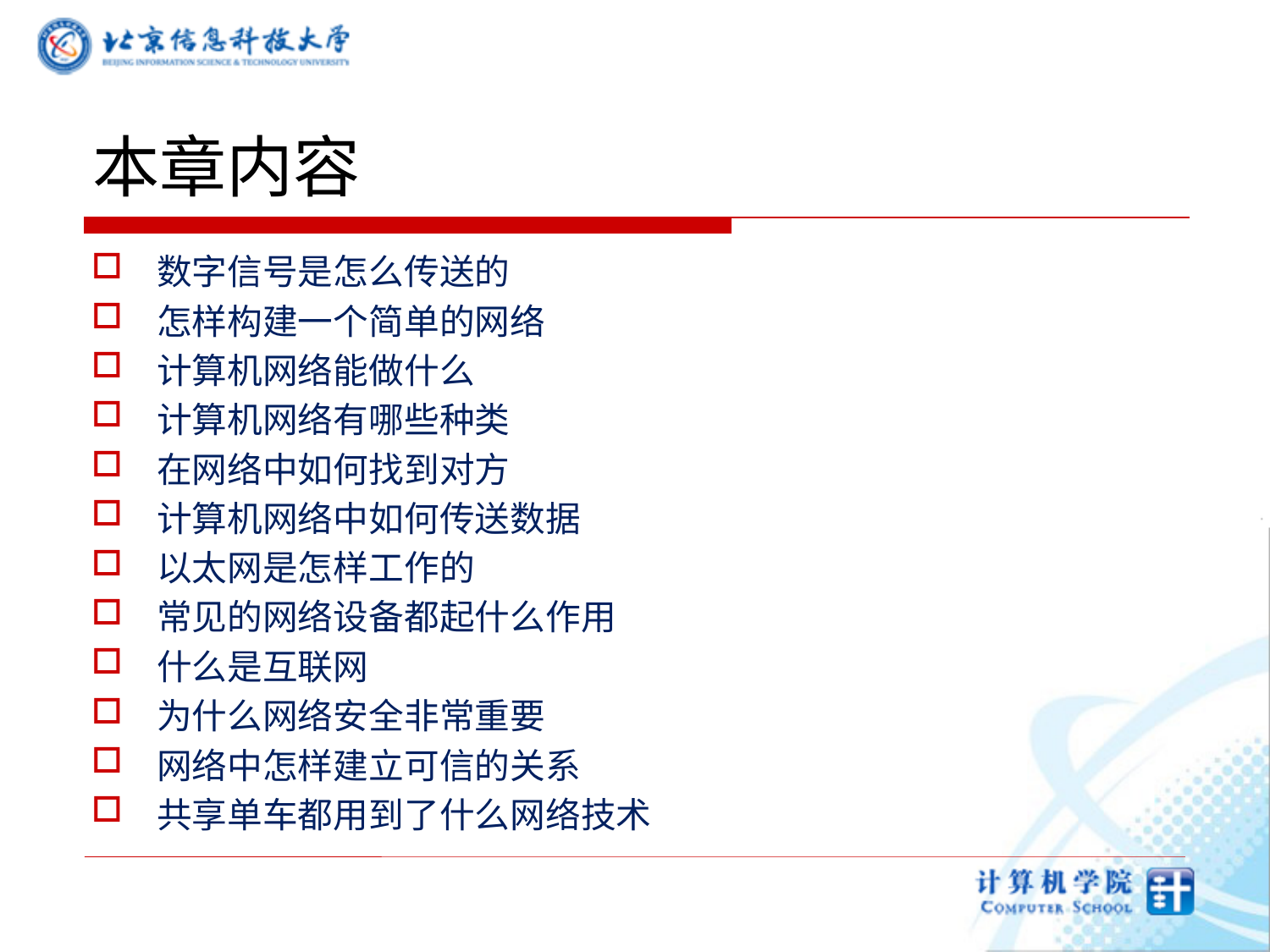

# 本章内容
数字信号是怎么传送的
怎样构建一个简单的网络
计算机网络能做什么
计算机网络有哪些种类
在网络中如何找到对方
计算机网络中如何传送数据
以太网是怎样工作的
常见的网络设备都起什么作用
什么是互联网
为什么网络安全非常重要
网络中怎样建立可信的关系
共享单车都用到了什么网络技术